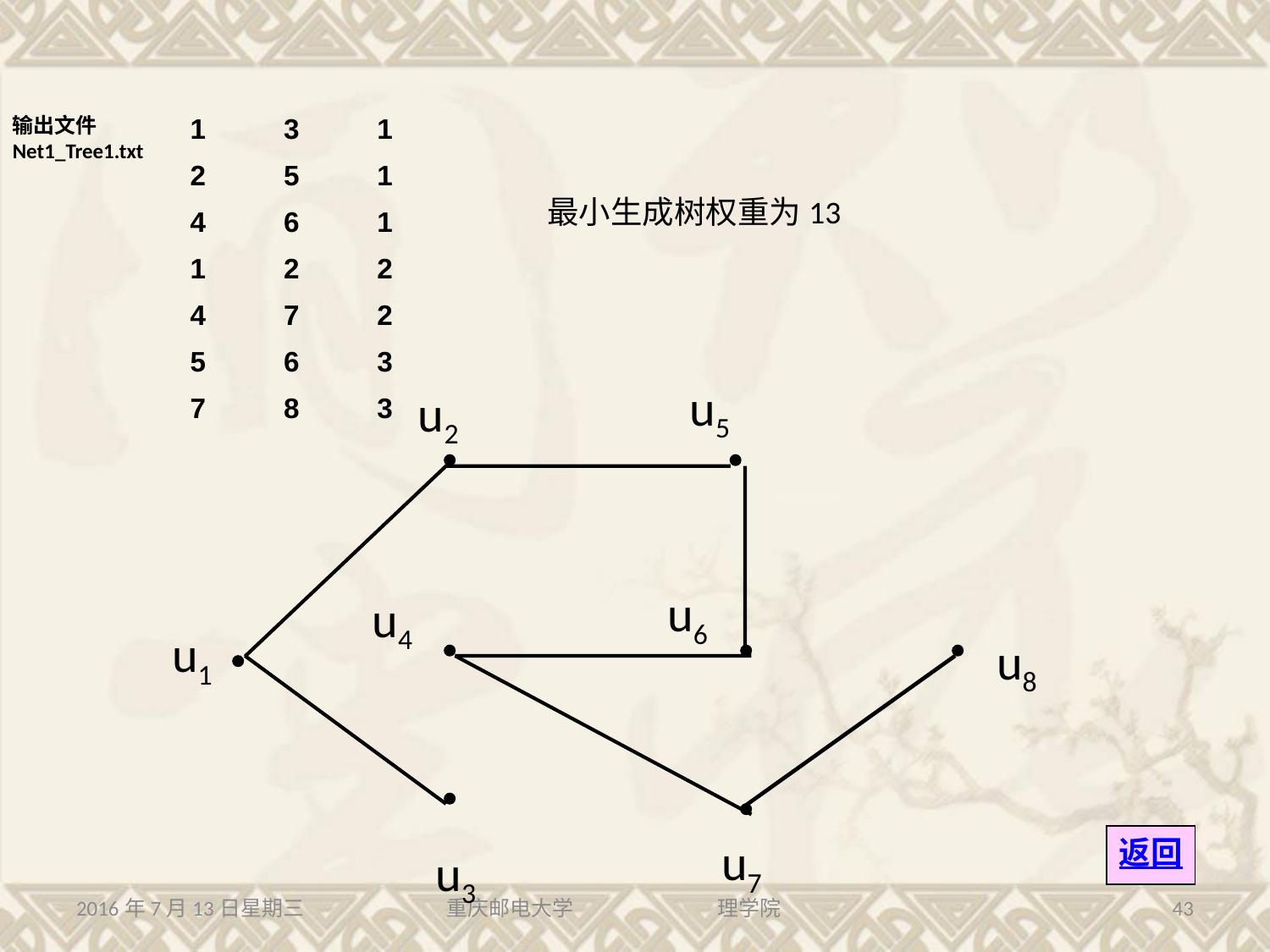

输出文件Net1_Tree1.txt
| 1 | 3 | 1 |
| --- | --- | --- |
| 2 | 5 | 1 |
| 4 | 6 | 1 |
| 1 | 2 | 2 |
| 4 | 7 | 2 |
| 5 | 6 | 3 |
| 7 | 8 | 3 |

最小生成树权重为13
u5
u2

u6
u4
u1
u8

u7
返回
u3
2016年7月13日星期三
重庆邮电大学                      理学院
43